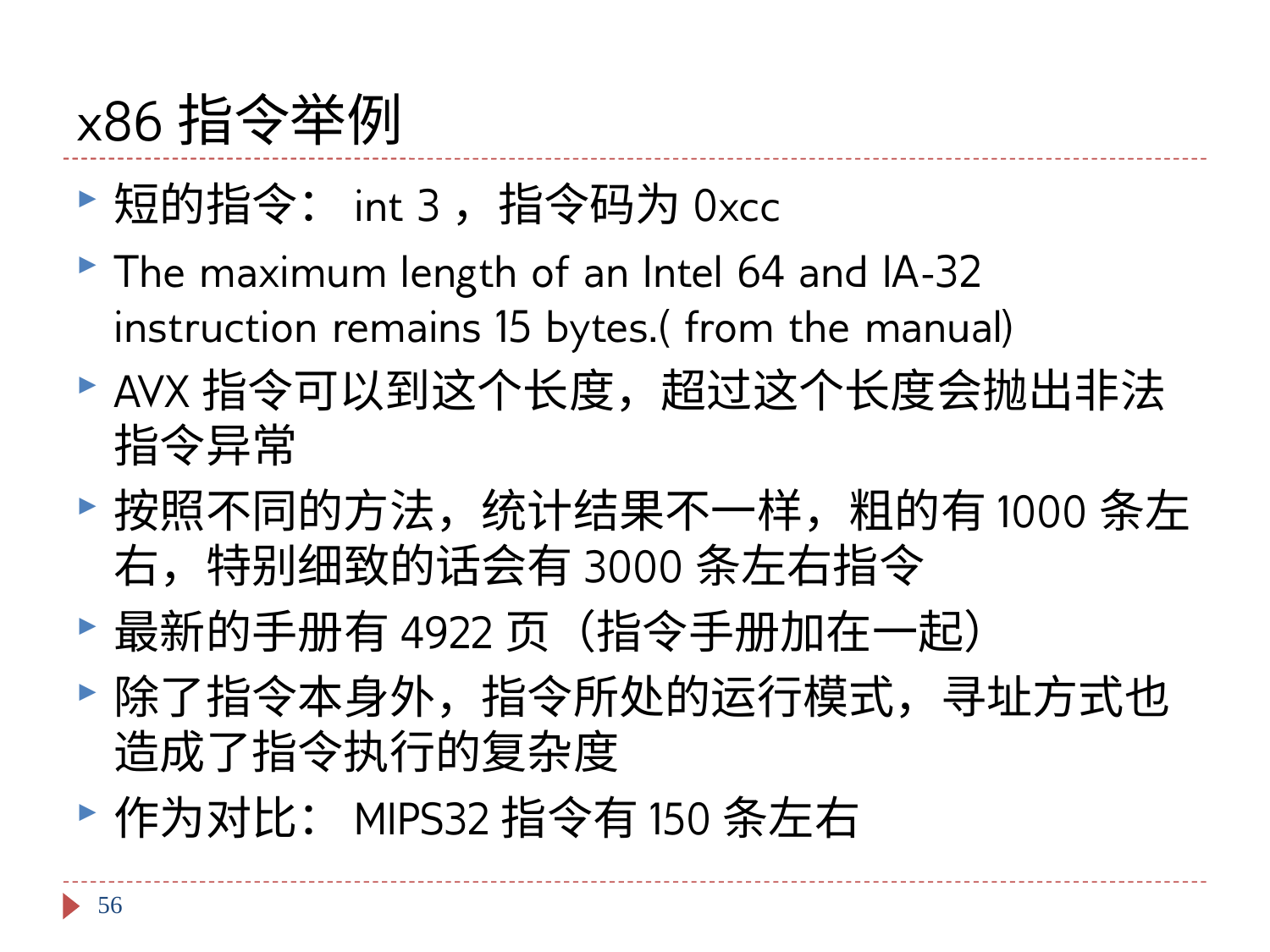

# x86指令举例
短的指令：int 3，指令码为0xcc
The maximum length of an Intel 64 and IA-32 instruction remains 15 bytes.( from the manual)
AVX指令可以到这个长度，超过这个长度会抛出非法指令异常
按照不同的方法，统计结果不一样，粗的有1000条左右，特别细致的话会有3000条左右指令
最新的手册有4922页（指令手册加在一起）
除了指令本身外，指令所处的运行模式，寻址方式也造成了指令执行的复杂度
作为对比：MIPS32指令有150条左右
56